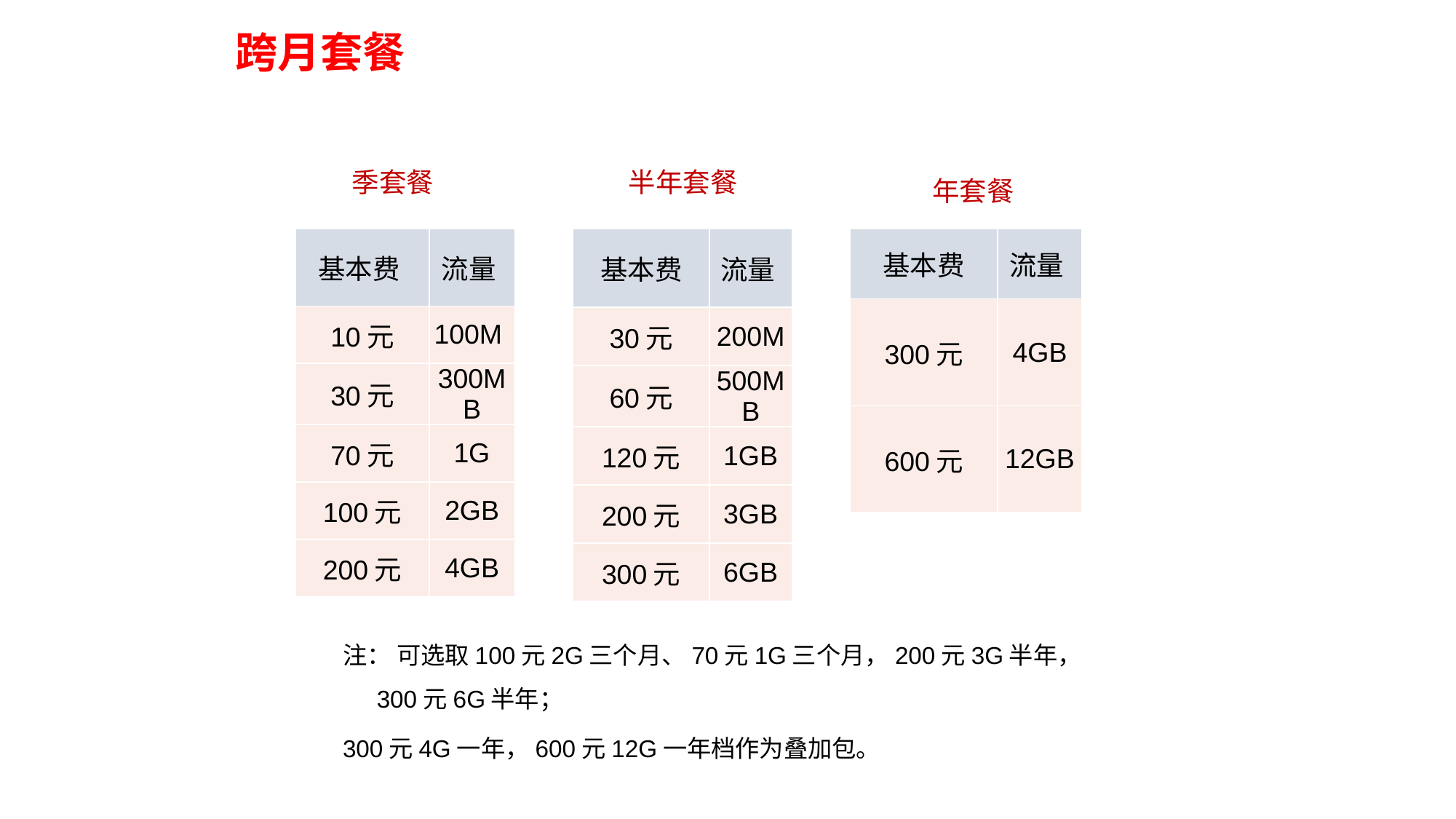

跨月套餐
季套餐
半年套餐
年套餐
| 基本费 | 流量 |
| --- | --- |
| 30元 | 200M |
| 60元 | 500MB |
| 120元 | 1GB |
| 200元 | 3GB |
| 300元 | 6GB |
| 基本费 | 流量 |
| --- | --- |
| 300元 | 4GB |
| 600元 | 12GB |
| 基本费 | 流量 |
| --- | --- |
| 10元 | 100M |
| 30元 | 300MB |
| 70元 | 1G |
| 100元 | 2GB |
| 200元 | 4GB |
注： 可选取100元2G三个月、70元1G三个月，200元3G半年，300元6G半年；
300元4G一年，600元12G一年档作为叠加包。